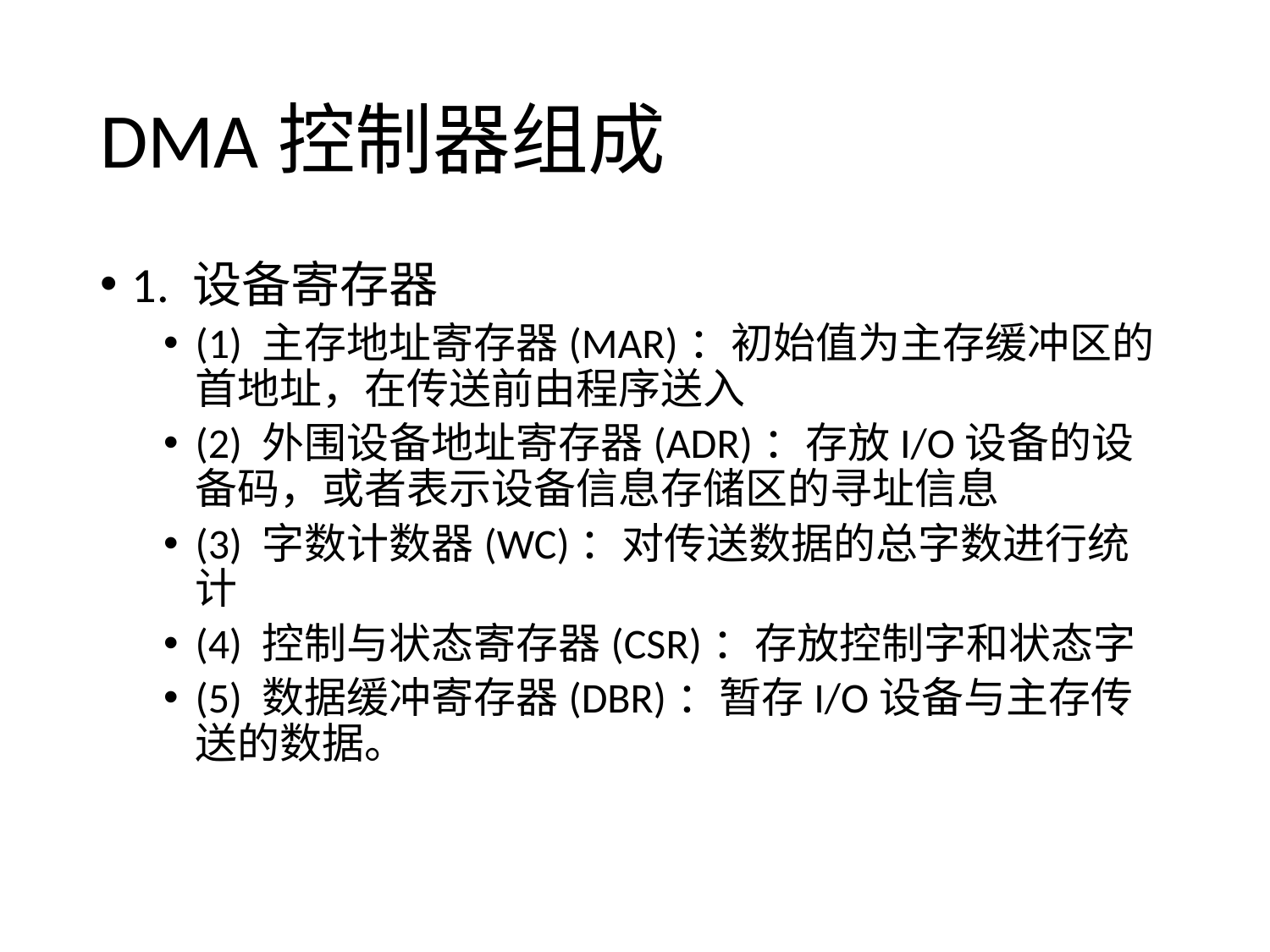

# DMA控制器组成
1. 设备寄存器
(1) 主存地址寄存器(MAR)：初始值为主存缓冲区的首地址，在传送前由程序送入
(2) 外围设备地址寄存器(ADR)：存放I/O设备的设备码，或者表示设备信息存储区的寻址信息
(3) 字数计数器(WC)：对传送数据的总字数进行统计
(4) 控制与状态寄存器(CSR)：存放控制字和状态字
(5) 数据缓冲寄存器(DBR)：暂存I/O设备与主存传送的数据。